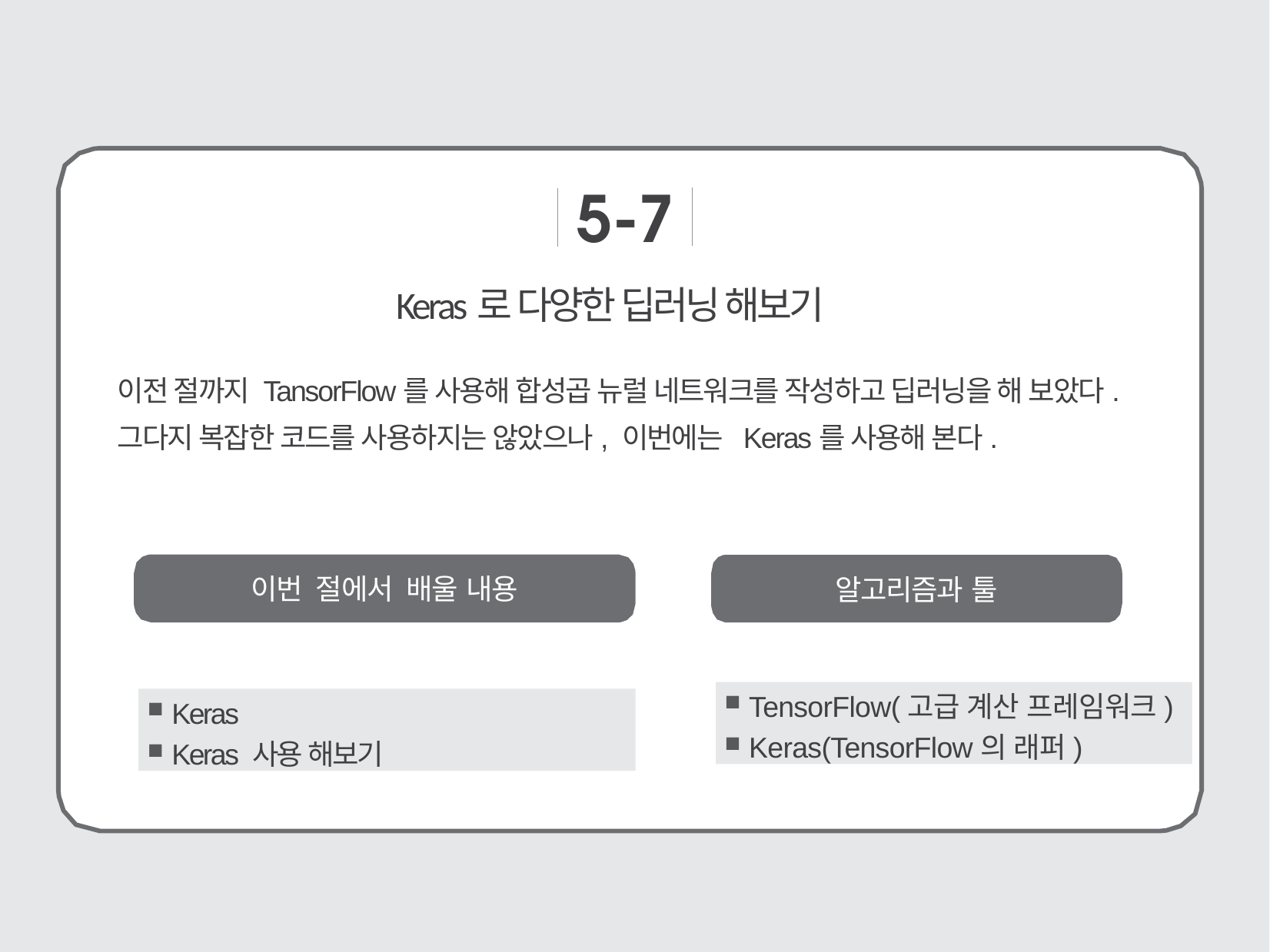

5-7

# Keras로 다양한 딥러닝 해보기

이전 절까지 TansorFlow를 사용해 합성곱 뉴럴 네트워크를 작성하고 딥러닝을 해 보았다. 그다지 복잡한 코드를 사용하지는 않았으나, 이번에는  Keras를 사용해 본다.
이번  절에서  배울 내용
알고리즘과 툴
 TensorFlow(고급 계산 프레임워크)
 Keras(TensorFlow의 래퍼)
 Keras
 Keras 사용 해보기